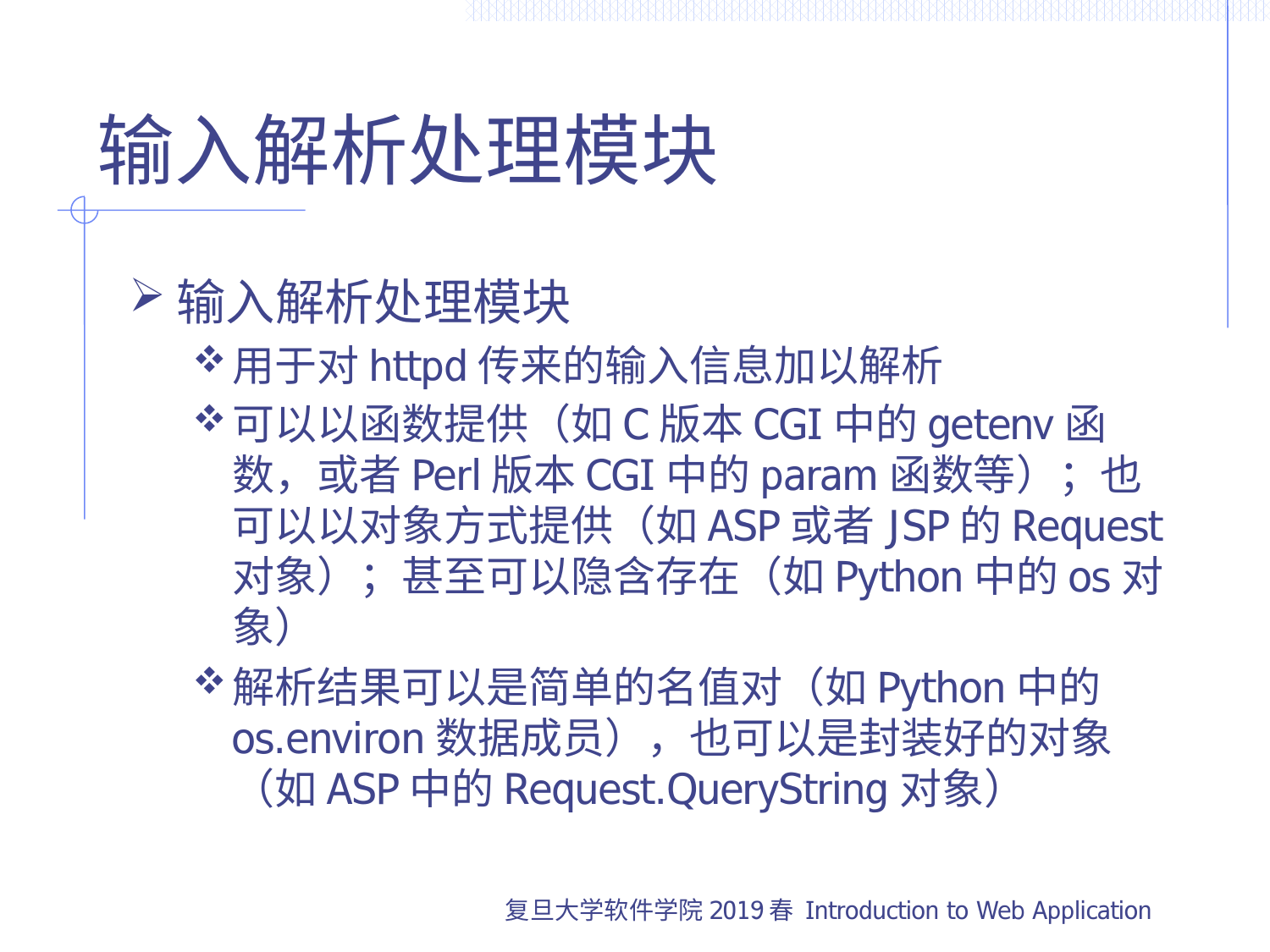

# 输入解析处理模块
输入解析处理模块
用于对httpd传来的输入信息加以解析
可以以函数提供（如C版本CGI中的getenv函数，或者Perl版本CGI中的param函数等）；也可以以对象方式提供（如ASP或者JSP的Request对象）；甚至可以隐含存在（如Python中的os对象）
解析结果可以是简单的名值对（如Python中的os.environ数据成员），也可以是封装好的对象（如ASP中的Request.QueryString对象）